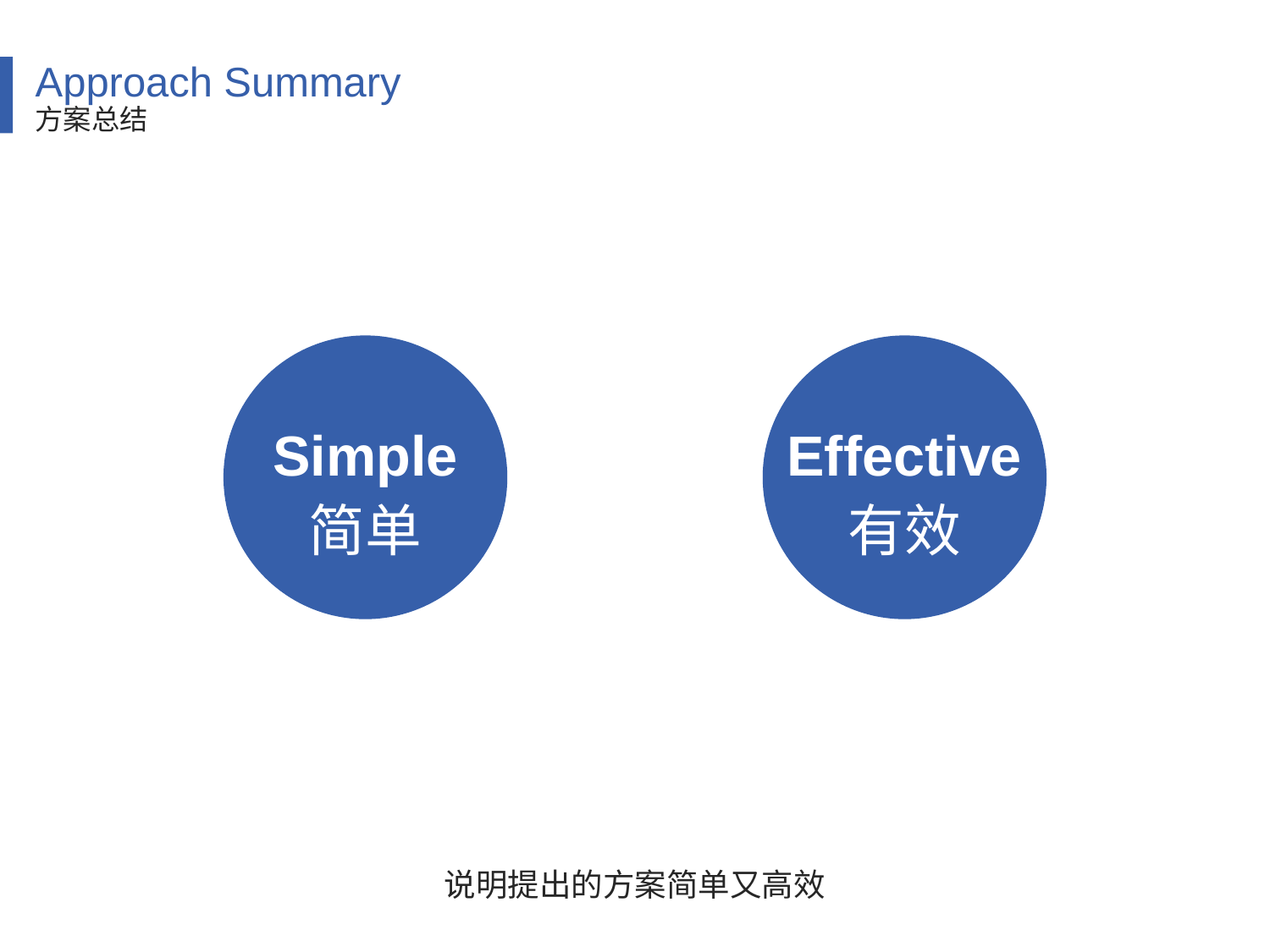

Approach Summary
方案总结

Simple
Effective
简单
有效
说明提出的方案简单又高效